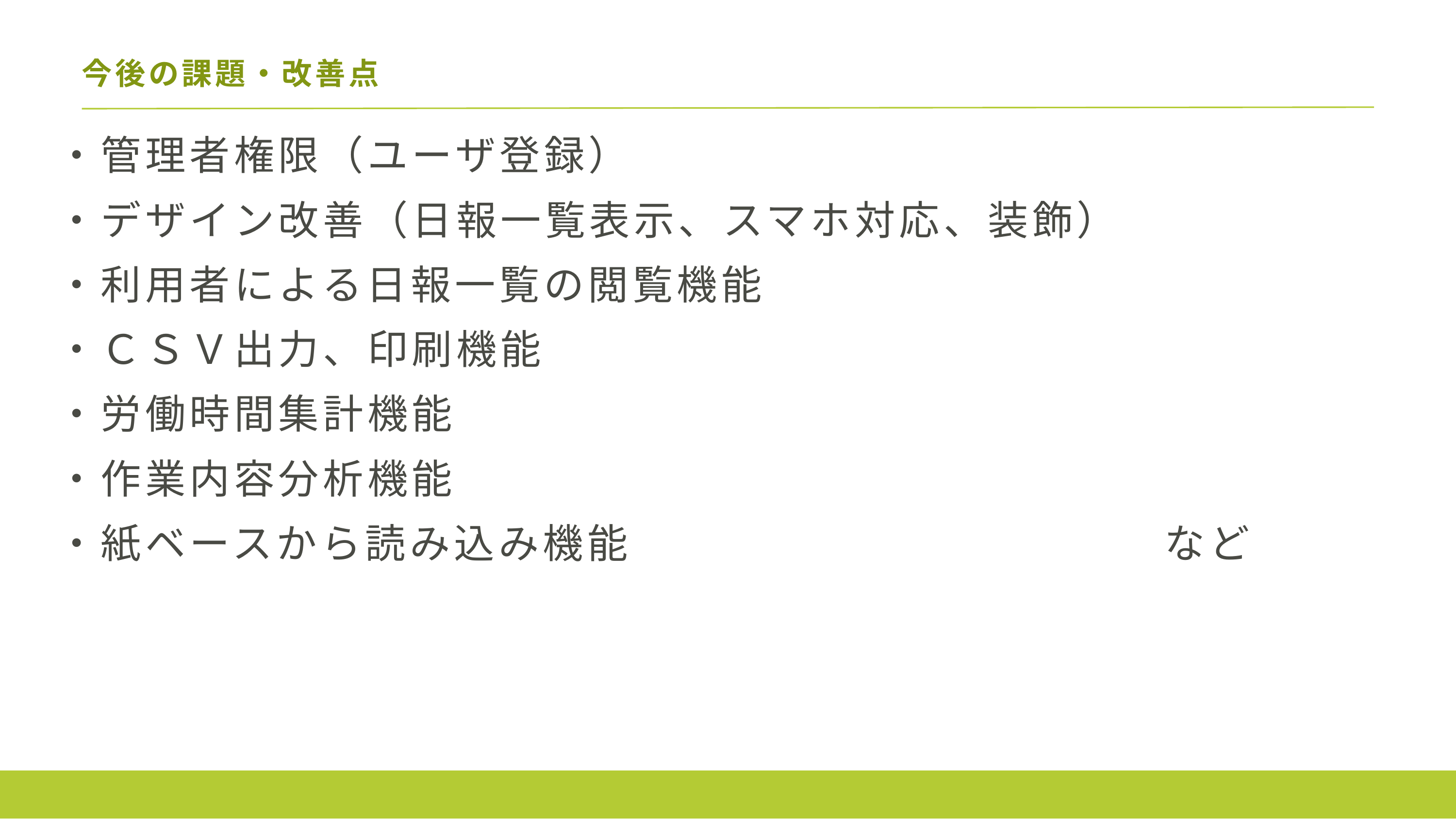

今後の課題・改善点

　・管理者権限（ユーザ登録）
　・デザイン改善（日報一覧表示、スマホ対応、装飾）
　・利用者による日報一覧の閲覧機能
　・ＣＳＶ出力、印刷機能
　・労働時間集計機能
　・作業内容分析機能
　・紙ベースから読み込み機能　　　　　　　　　　　　など